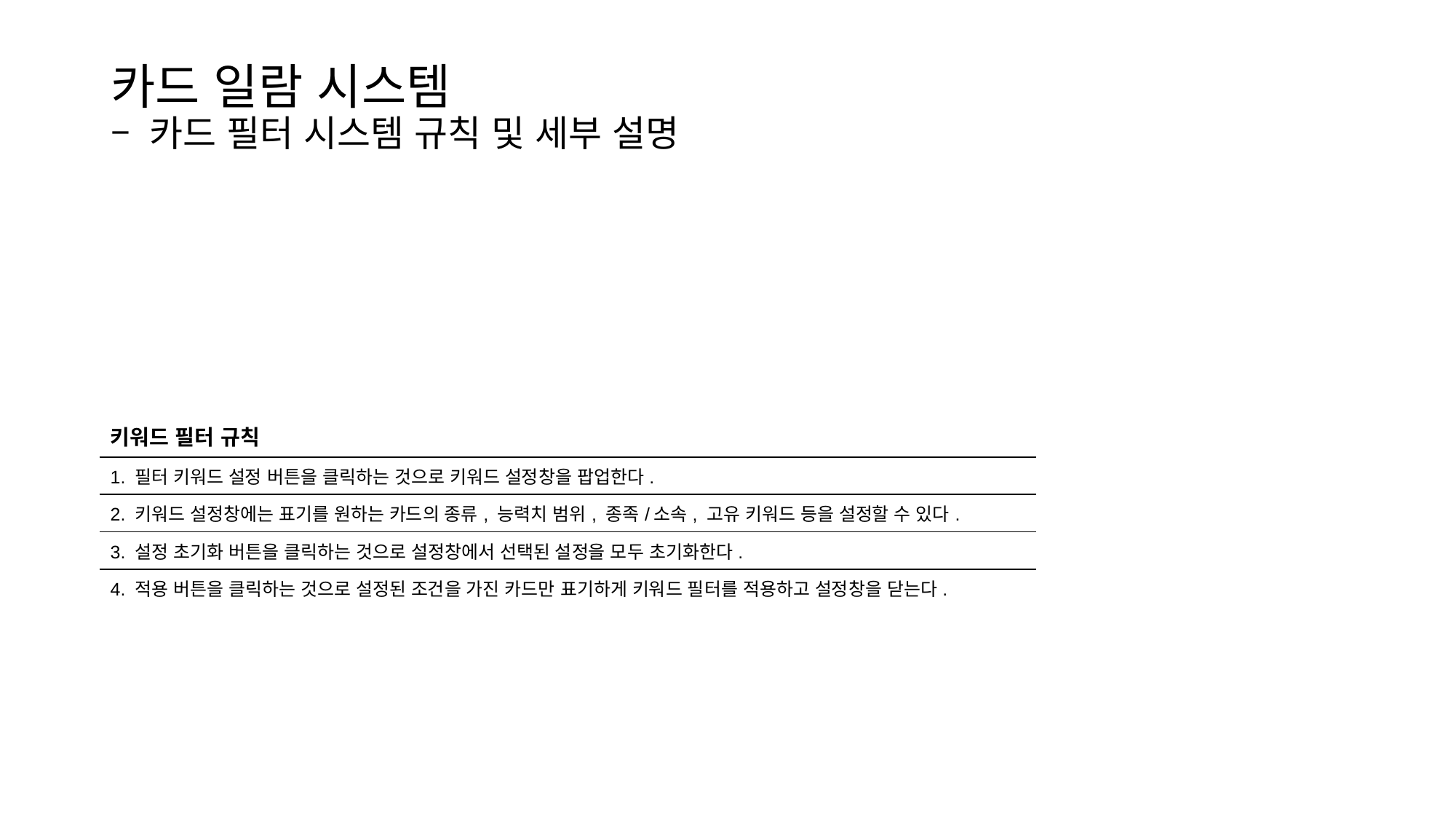

카드 일람 시스템
– 카드 필터 시스템 규칙 및 세부 설명
| 키워드 필터 규칙 |
| --- |
| 1. 필터 키워드 설정 버튼을 클릭하는 것으로 키워드 설정창을 팝업한다. |
| 2. 키워드 설정창에는 표기를 원하는 카드의 종류, 능력치 범위, 종족/소속, 고유 키워드 등을 설정할 수 있다. |
| 3. 설정 초기화 버튼을 클릭하는 것으로 설정창에서 선택된 설정을 모두 초기화한다. |
| 4. 적용 버튼을 클릭하는 것으로 설정된 조건을 가진 카드만 표기하게 키워드 필터를 적용하고 설정창을 닫는다. |